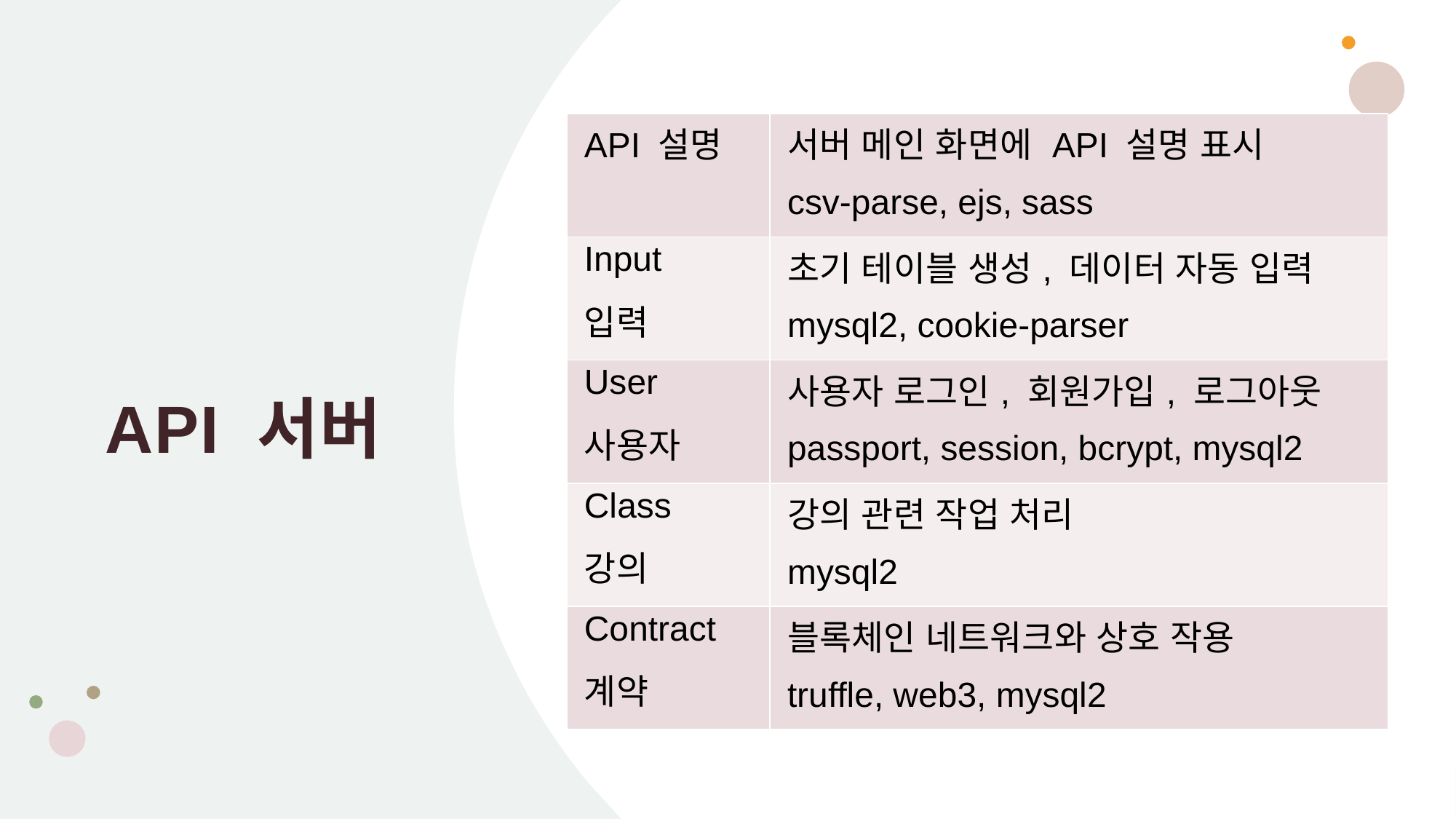

# API 서버
| API 설명 | 서버 메인 화면에 API 설명 표시 csv-parse, ejs, sass |
| --- | --- |
| Input 입력 | 초기 테이블 생성, 데이터 자동 입력 mysql2, cookie-parser |
| User 사용자 | 사용자 로그인, 회원가입, 로그아웃 passport, session, bcrypt, mysql2 |
| Class 강의 | 강의 관련 작업 처리 mysql2 |
| Contract 계약 | 블록체인 네트워크와 상호 작용 truffle, web3, mysql2 |